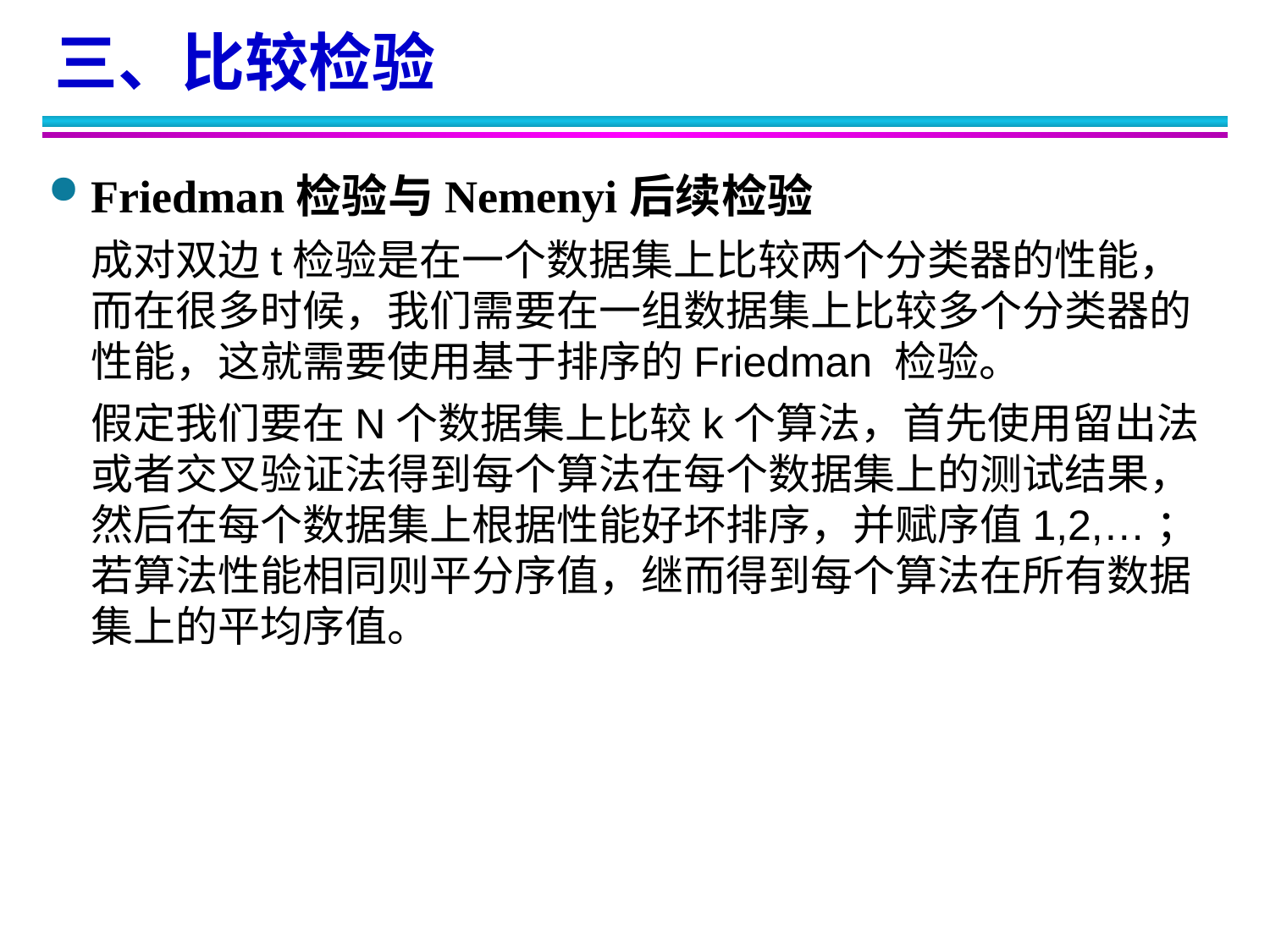

三、比较检验
Friedman检验与Nemenyi后续检验
	成对双边t检验是在一个数据集上比较两个分类器的性能，而在很多时候，我们需要在一组数据集上比较多个分类器的性能，这就需要使用基于排序的Friedman 检验。
	假定我们要在N个数据集上比较k个算法，首先使用留出法或者交叉验证法得到每个算法在每个数据集上的测试结果，然后在每个数据集上根据性能好坏排序，并赋序值1,2,…；若算法性能相同则平分序值，继而得到每个算法在所有数据集上的平均序值。